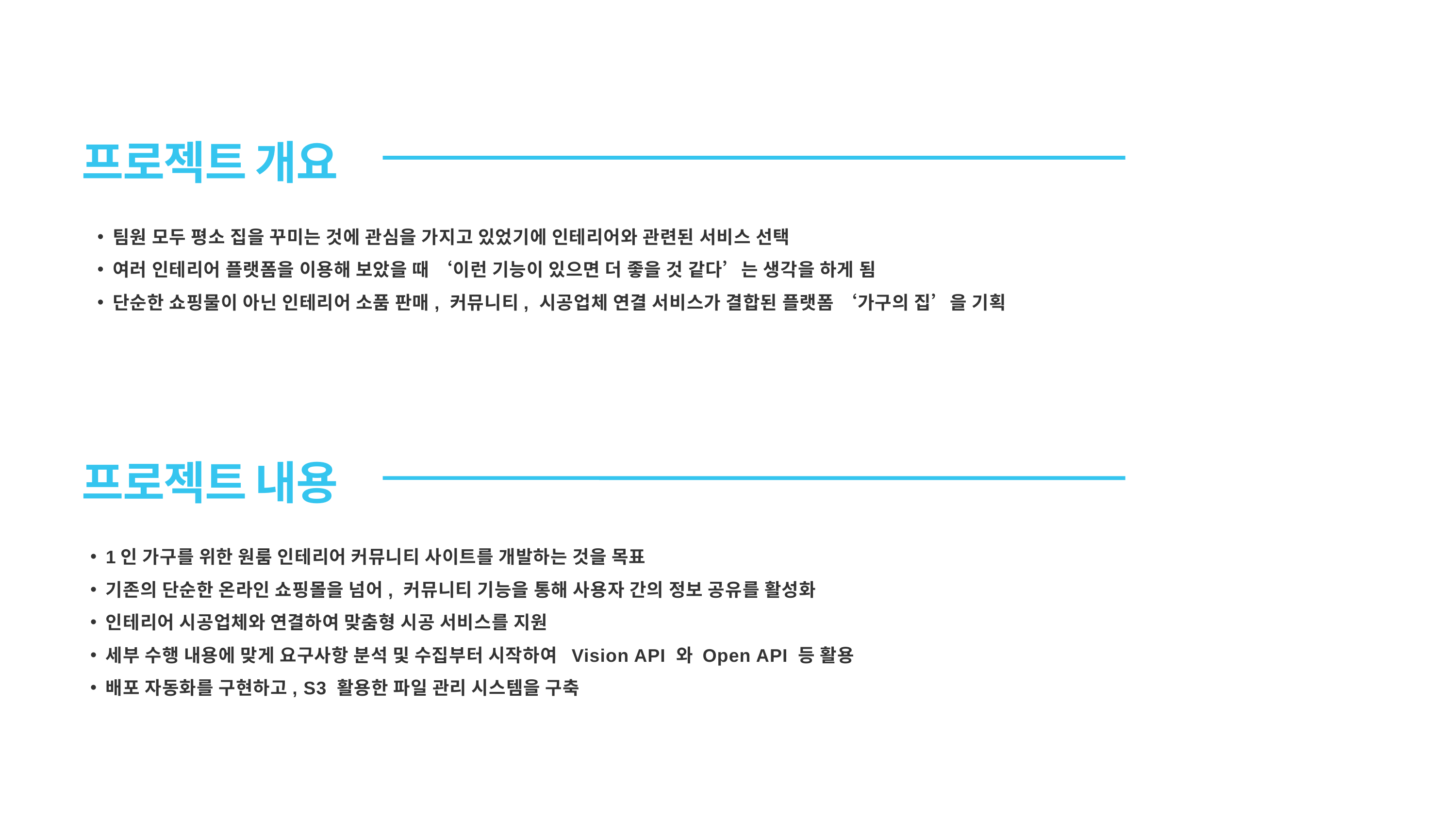

프로젝트 개요

팀원 모두 평소 집을 꾸미는 것에 관심을 가지고 있었기에 인테리어와 관련된 서비스 선택
여러 인테리어 플랫폼을 이용해 보았을 때 ‘이런 기능이 있으면 더 좋을 것 같다’는 생각을 하게 됨
단순한 쇼핑물이 아닌 인테리어 소품 판매, 커뮤니티, 시공업체 연결 서비스가 결합된 플랫폼 ‘가구의 집’을 기획

프로젝트 내용

1인 가구를 위한 원룸 인테리어 커뮤니티 사이트를 개발하는 것을 목표
기존의 단순한 온라인 쇼핑몰을 넘어, 커뮤니티 기능을 통해 사용자 간의 정보 공유를 활성화
인테리어 시공업체와 연결하여 맞춤형 시공 서비스를 지원
세부 수행 내용에 맞게 요구사항 분석 및 수집부터 시작하여  Vision API 와 Open API 등 활용
배포 자동화를 구현하고, S3 활용한 파일 관리 시스템을 구축